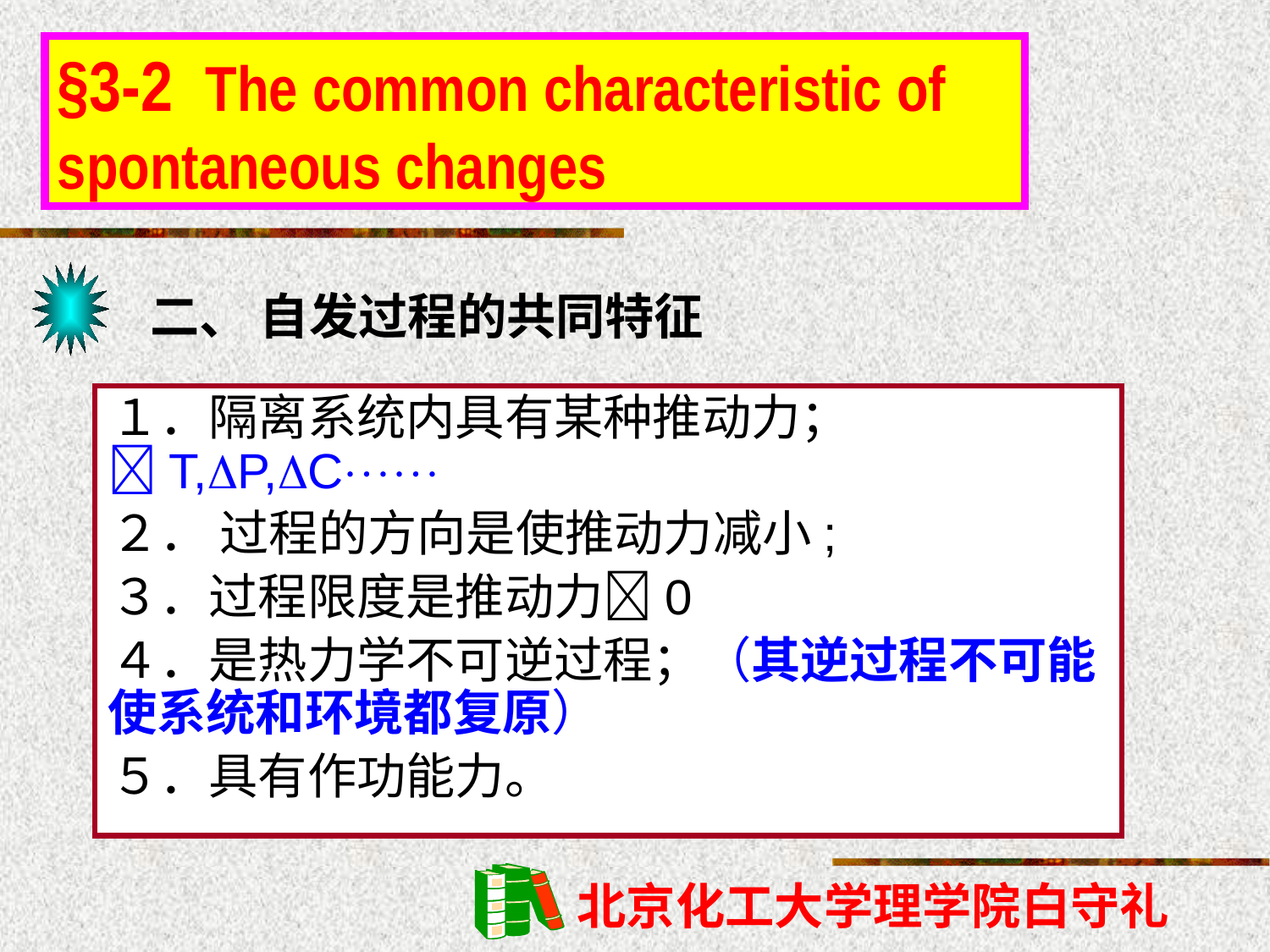

§3-2  The common characteristic of spontaneous changes

二、 自发过程的共同特征
１．隔离系统内具有某种推动力；ΔT,ΔP,ΔC……
２． 过程的方向是使推动力减小;
３．过程限度是推动力→0
４．是热力学不可逆过程；（其逆过程不可能使系统和环境都复原）
５．具有作功能力。